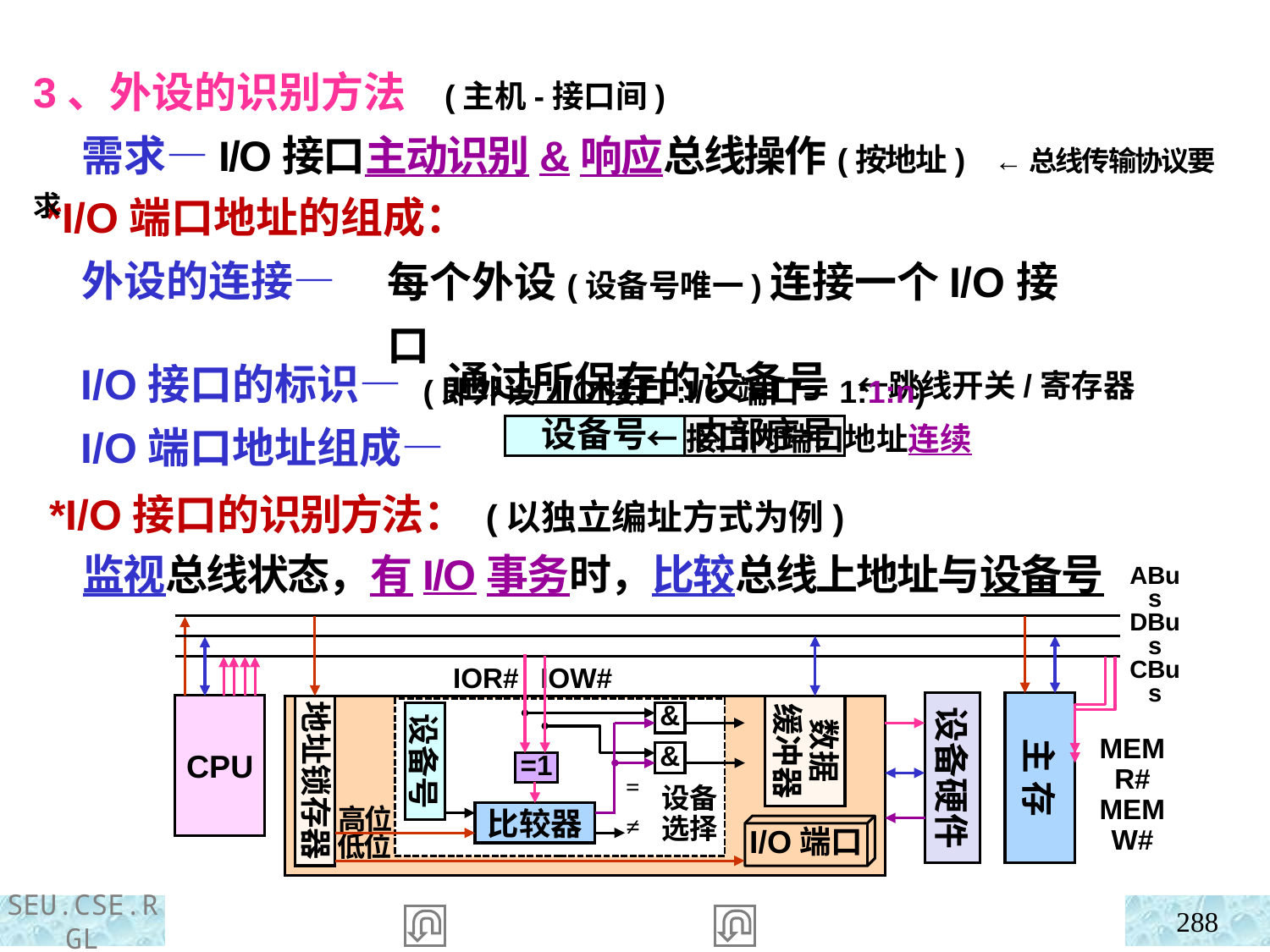

3、外设的识别方法   (主机-接口间)
    需求—I/O接口主动识别&响应总线操作(按地址)   ←总线传输协议要求
 *I/O端口地址的组成：
    外设的连接—

    I/O接口的标识—
    I/O端口地址组成—
每个外设(设备号唯一)连接一个I/O接口
    (即外设:I/O接口:I/O端口＝1:1:n)
通过所保存的设备号   ←跳线开关/寄存器
                            ←接口内端口地址连续
设备号
内部序号
 *I/O接口的识别方法： (以独立编址方式为例)
    监视总线状态，有I/O事务时，比较总线上地址与设备号
ABus
DBus
CBus
IOR#   IOW#
设备硬件
主 存
CPU

地址锁存器
数据
缓冲器
MEMR#
MEMW#
I/O端口

&
&
=1
=
设备选择
比较器
≠
设备号
高位低位
288